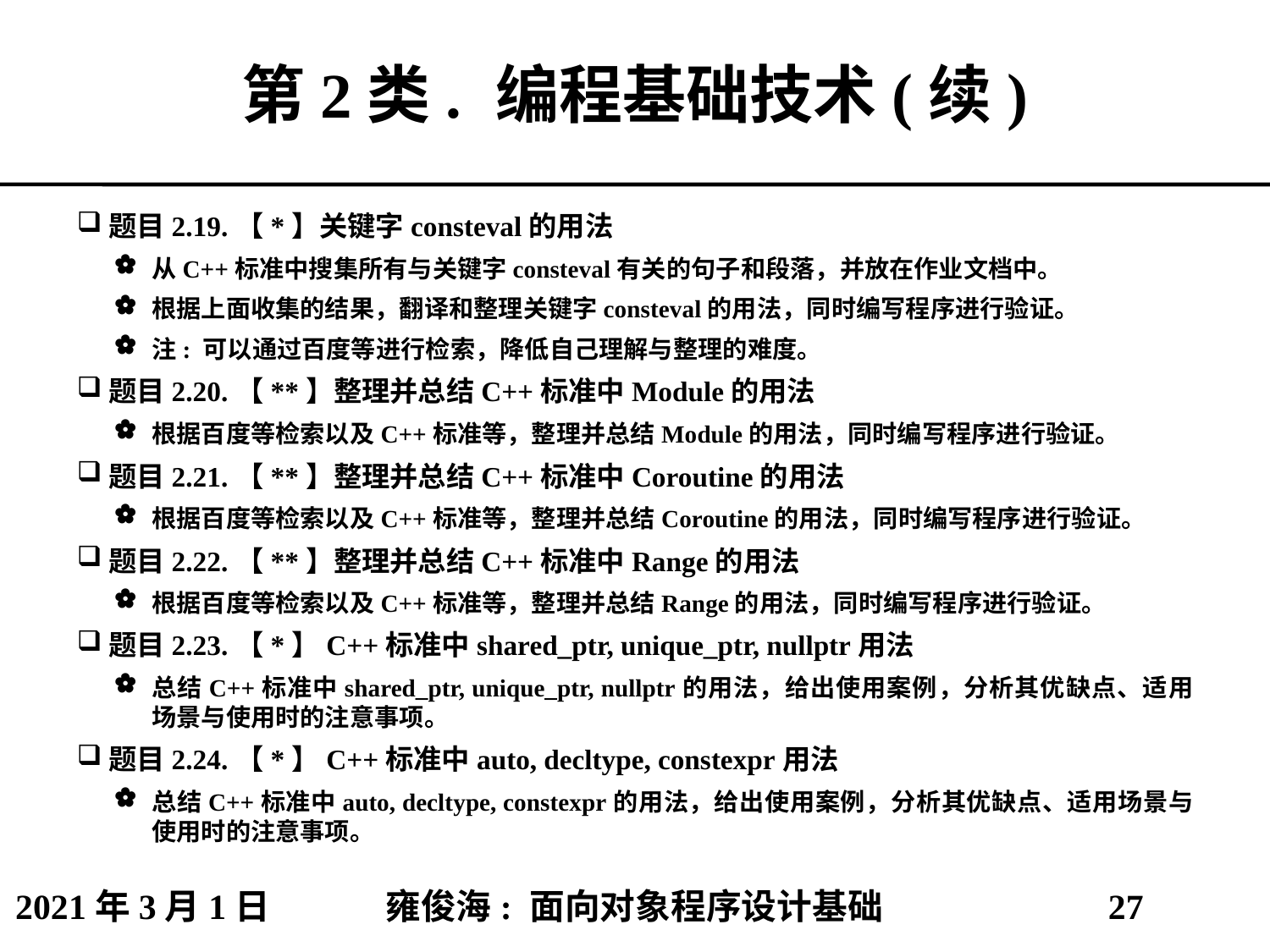

# 第2类.	编程基础技术(续)

题目2.19.	【*】关键字consteval的用法
从C++标准中搜集所有与关键字consteval有关的句子和段落，并放在作业文档中。
根据上面收集的结果，翻译和整理关键字consteval的用法，同时编写程序进行验证。
注: 可以通过百度等进行检索，降低自己理解与整理的难度。
题目2.20.	【**】整理并总结C++标准中Module的用法
根据百度等检索以及C++标准等，整理并总结Module的用法，同时编写程序进行验证。
题目2.21.	【**】整理并总结C++标准中Coroutine的用法
根据百度等检索以及C++标准等，整理并总结Coroutine的用法，同时编写程序进行验证。
题目2.22.	【**】整理并总结C++标准中Range的用法
根据百度等检索以及C++标准等，整理并总结Range的用法，同时编写程序进行验证。
题目2.23.	【*】C++标准中shared_ptr, unique_ptr, nullptr用法
总结C++标准中shared_ptr, unique_ptr, nullptr的用法，给出使用案例，分析其优缺点、适用场景与使用时的注意事项。
题目2.24.	【*】C++标准中auto, decltype, constexpr用法
总结C++标准中auto, decltype, constexpr的用法，给出使用案例，分析其优缺点、适用场景与使用时的注意事项。
2021年3月1日
雍俊海: 面向对象程序设计基础
27